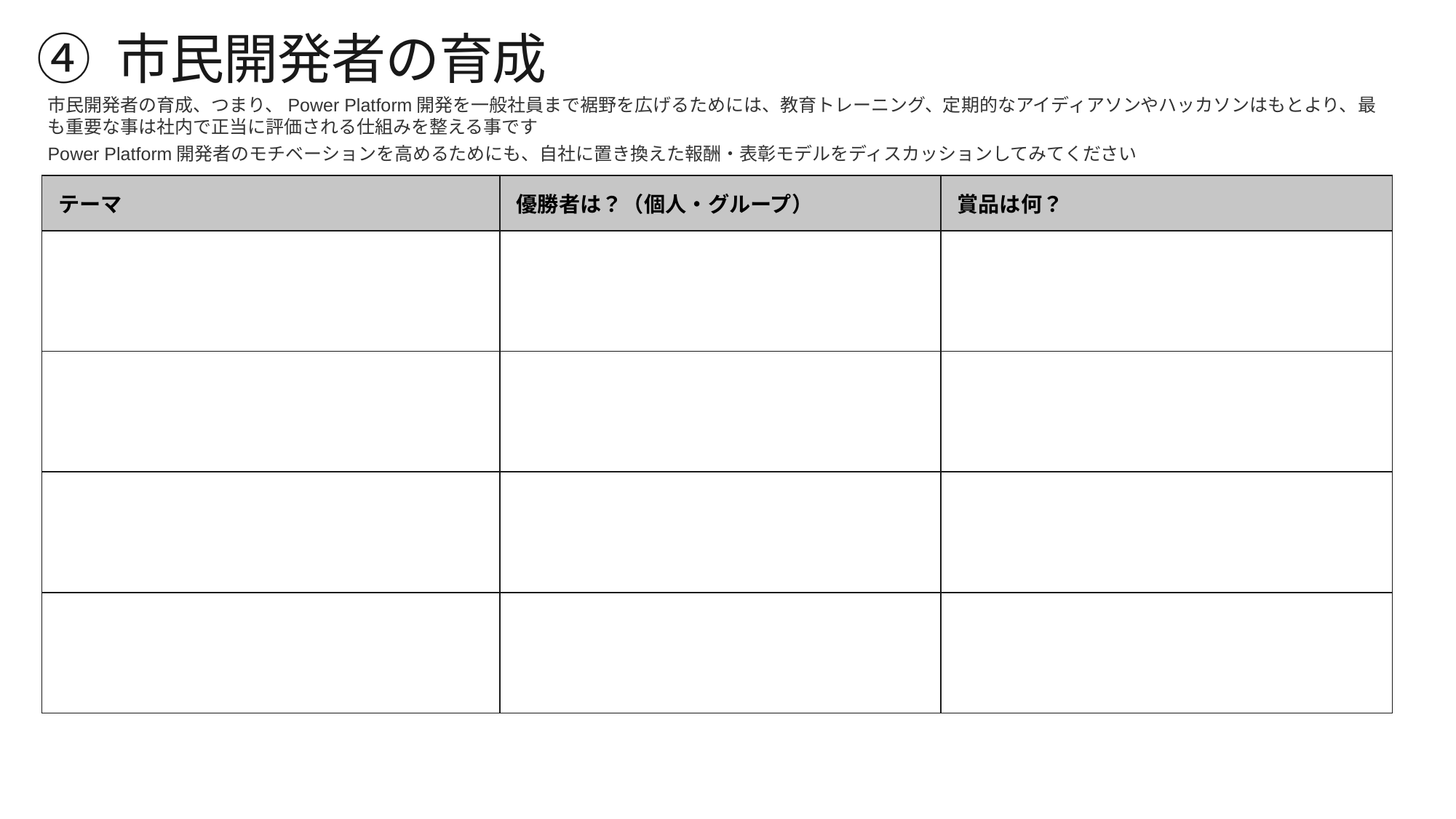

④ 市民開発者の育成
市民開発者の育成、つまり、Power Platform開発を一般社員まで裾野を広げるためには、教育トレーニング、定期的なアイディアソンやハッカソンはもとより、最も重要な事は社内で正当に評価される仕組みを整える事です
Power Platform開発者のモチベーションを高めるためにも、自社に置き換えた報酬・表彰モデルをディスカッションしてみてください
| テーマ | 優勝者は？（個人・グループ） | 賞品は何？ |
| --- | --- | --- |
|  |  |  |
|  |  |  |
|  |  |  |
|  |  |  |